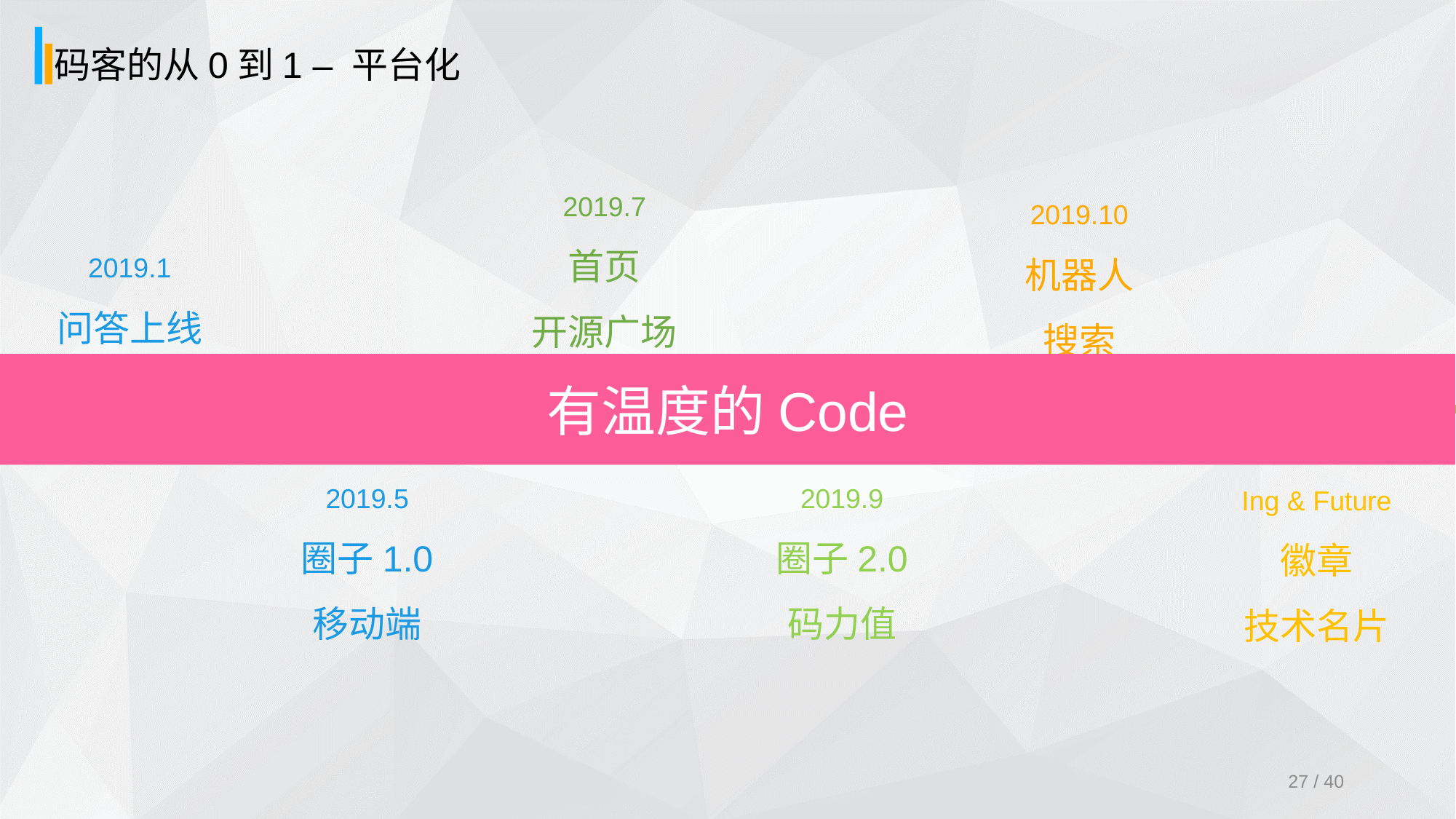

码客的从0到1 – 平台化

2019.7
首页
开源广场
2019.10
机器人
搜索
2019.1
问答上线
有温度的Code

单一功能
平台化

2019.5
圈子1.0
移动端
2019.9
圈子2.0
码力值
Ing & Future
徽章
技术名片
27 / 40